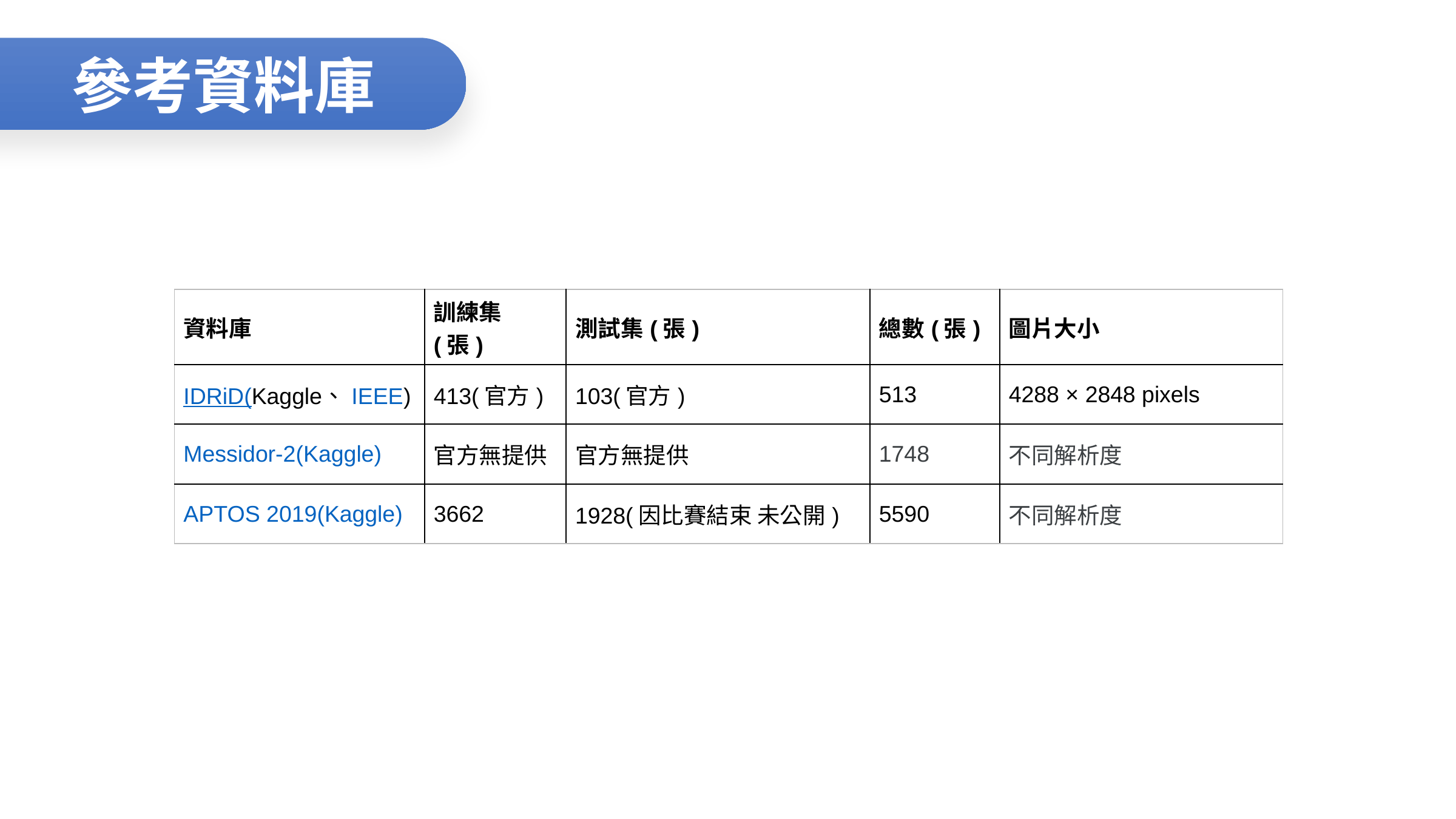

參考資料庫
| 資料庫 | 訓練集(張) | 測試集(張) | 總數(張) | 圖片大小 |
| --- | --- | --- | --- | --- |
| IDRiD(Kaggle、IEEE) | 413(官方) | 103(官方) | 513 | 4288 × 2848 pixels |
| Messidor-2(Kaggle) | 官方無提供 | 官方無提供 | 1748 | 不同解析度 |
| APTOS 2019(Kaggle) | 3662 | 1928(因比賽結束 未公開) | 5590 | 不同解析度 |